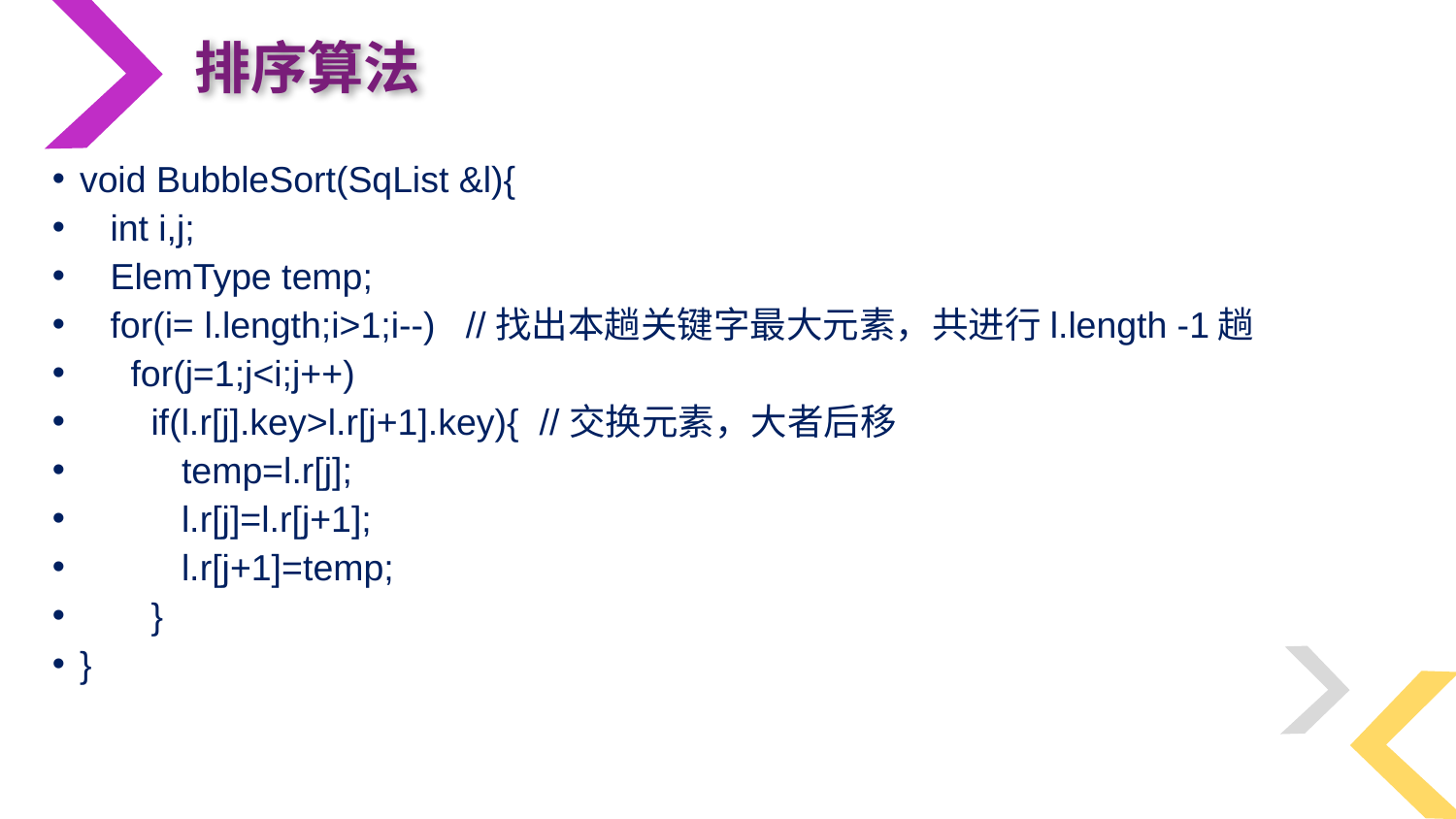

排序算法
void BubbleSort(SqList &l){
   int i,j;
   ElemType temp;
   for(i= l.length;i>1;i--)   //找出本趟关键字最大元素，共进行l.length -1趟
     for(j=1;j<i;j++)
       if(l.r[j].key>l.r[j+1].key){  //交换元素，大者后移
          temp=l.r[j];
          l.r[j]=l.r[j+1];
          l.r[j+1]=temp;
       }
}